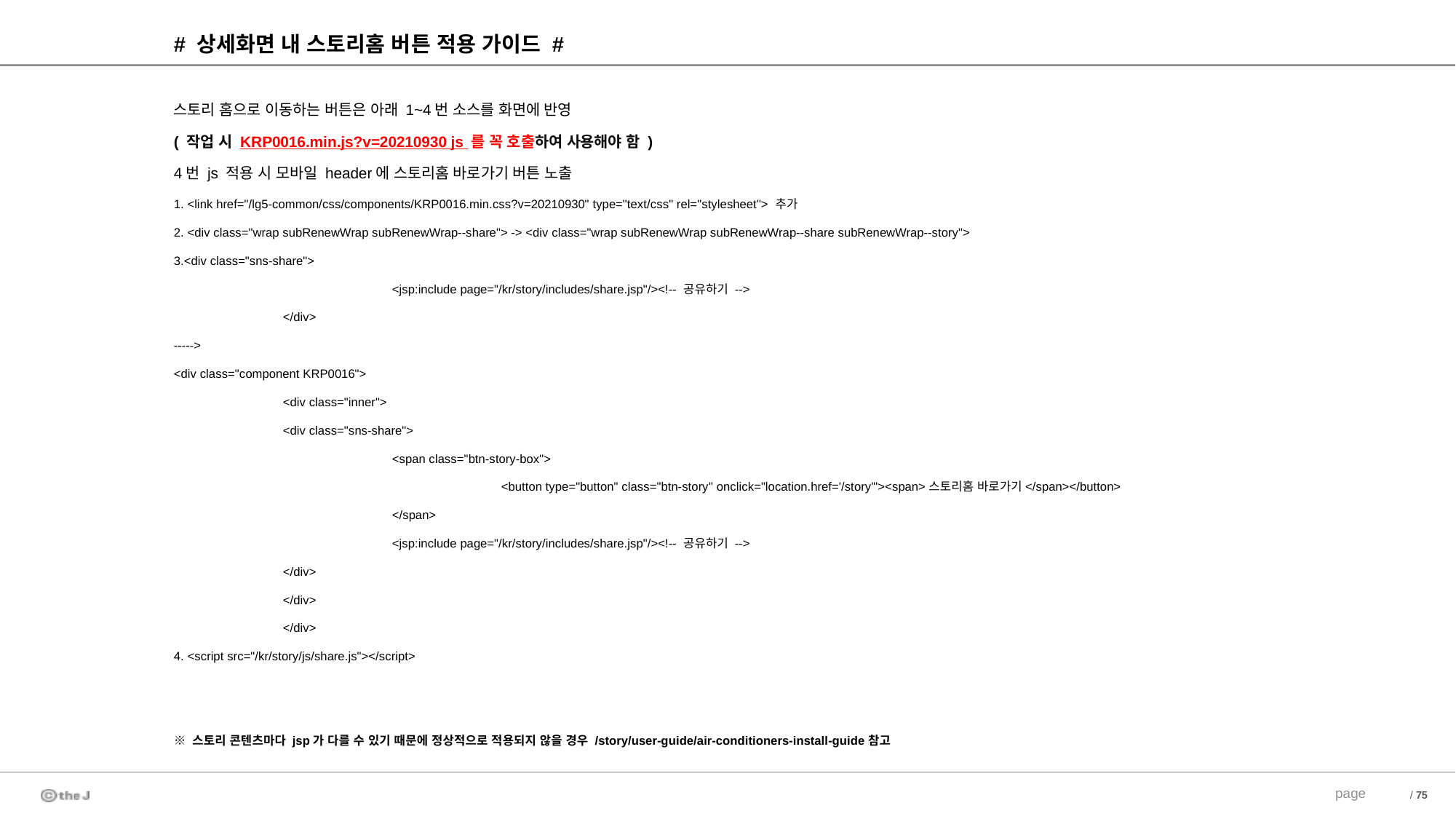

# 상세화면 내 스토리홈 버튼 적용 가이드 #

스토리 홈으로 이동하는 버튼은 아래 1~4번 소스를 화면에 반영
( 작업 시 KRP0016.min.js?v=20210930 js 를 꼭 호출하여 사용해야 함 )
4번 js 적용 시 모바일 header에 스토리홈 바로가기 버튼 노출
1. <link href="/lg5-common/css/components/KRP0016.min.css?v=20210930" type="text/css" rel="stylesheet"> 추가
2. <div class="wrap subRenewWrap subRenewWrap--share"> -> <div class="wrap subRenewWrap subRenewWrap--share subRenewWrap--story">
3.<div class="sns-share">
		<jsp:include page="/kr/story/includes/share.jsp"/><!-- 공유하기 -->
	</div>
----->
<div class="component KRP0016">
	<div class="inner">
	<div class="sns-share">
		<span class="btn-story-box">
			<button type="button" class="btn-story" onclick="location.href='/story'"><span>스토리홈 바로가기</span></button>
		</span>
		<jsp:include page="/kr/story/includes/share.jsp"/><!-- 공유하기 -->
	</div>
	</div>
	</div>
4. <script src="/kr/story/js/share.js"></script>

※ 스토리 콘텐츠마다 jsp가 다를 수 있기 때문에 정상적으로 적용되지 않을 경우 /story/user-guide/air-conditioners-install-guide참고